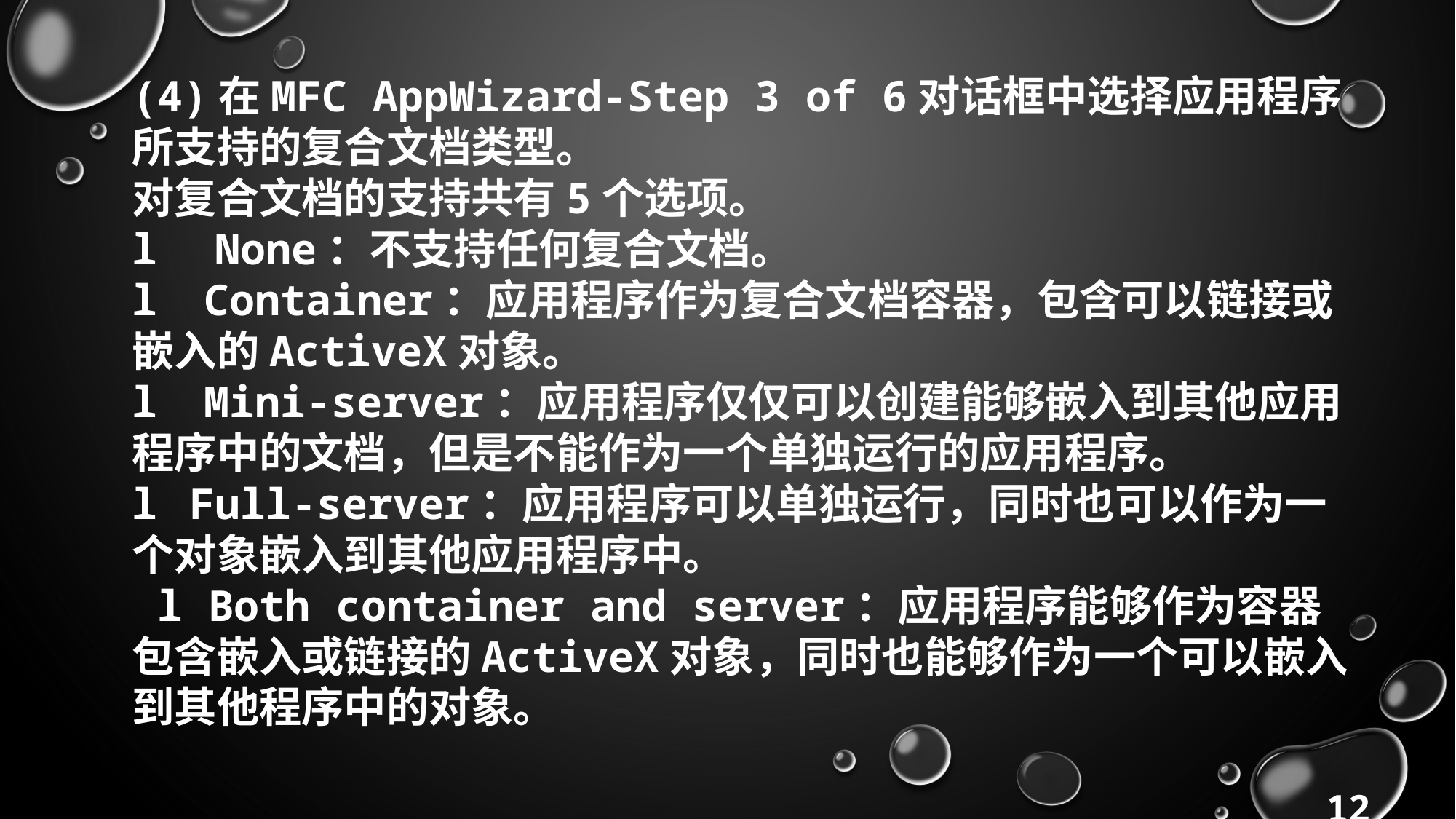

(4)在MFC AppWizard-Step 3 of 6对话框中选择应用程序所支持的复合文档类型。
对复合文档的支持共有5个选项。
l    None：不支持任何复合文档。
l   Container：应用程序作为复合文档容器，包含可以链接或嵌入的ActiveX对象。
l   Mini-server：应用程序仅仅可以创建能够嵌入到其他应用程序中的文档，但是不能作为一个单独运行的应用程序。
l   Full-server：应用程序可以单独运行，同时也可以作为一个对象嵌入到其他应用程序中。
 l Both container and server：应用程序能够作为容器包含嵌入或链接的ActiveX对象，同时也能够作为一个可以嵌入到其他程序中的对象。
12